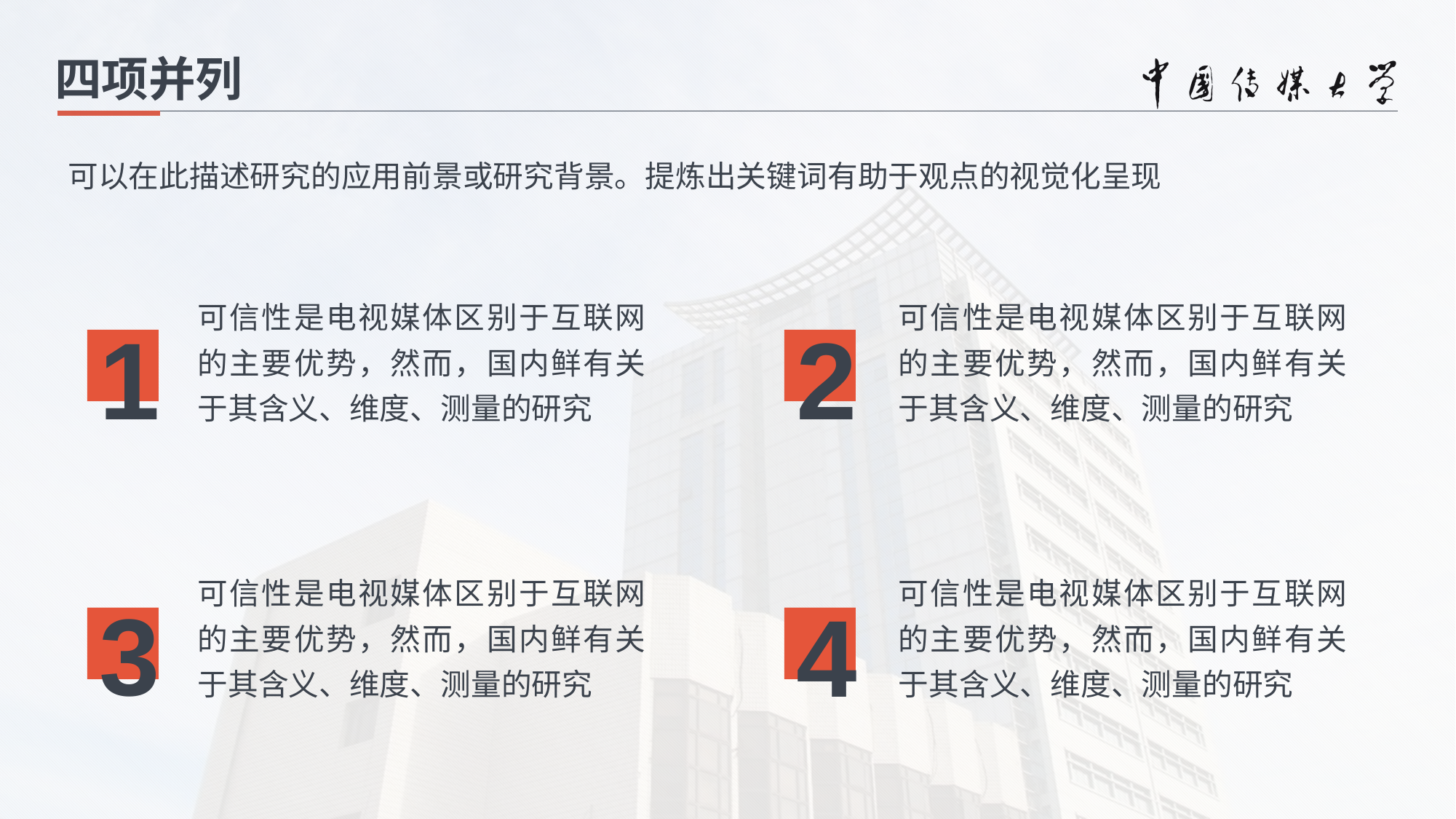

四项并列
可以在此描述研究的应用前景或研究背景。提炼出关键词有助于观点的视觉化呈现
1
2
可信性是电视媒体区别于互联网的主要优势，然而，国内鲜有关于其含义、维度、测量的研究
可信性是电视媒体区别于互联网的主要优势，然而，国内鲜有关于其含义、维度、测量的研究

3
4
可信性是电视媒体区别于互联网的主要优势，然而，国内鲜有关于其含义、维度、测量的研究
可信性是电视媒体区别于互联网的主要优势，然而，国内鲜有关于其含义、维度、测量的研究